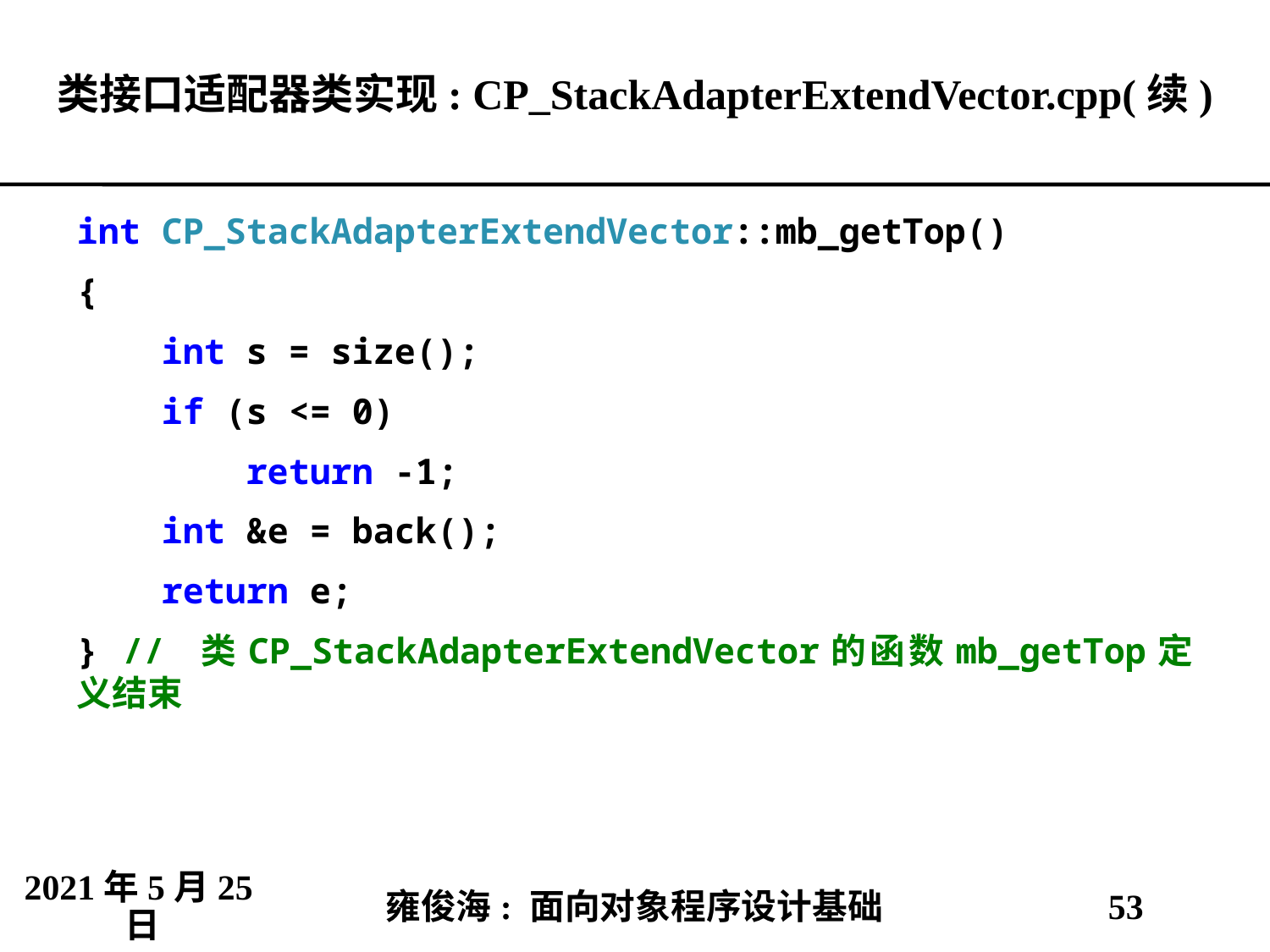

# 类接口适配器类实现: CP_StackAdapterExtendVector.cpp(续)

int CP_StackAdapterExtendVector::mb_getTop()
{
    int s = size();
    if (s <= 0)
        return -1;
    int &e = back();
    return e;
} // 类CP_StackAdapterExtendVector的函数mb_getTop定义结束
2021年5月25日
雍俊海: 面向对象程序设计基础
53